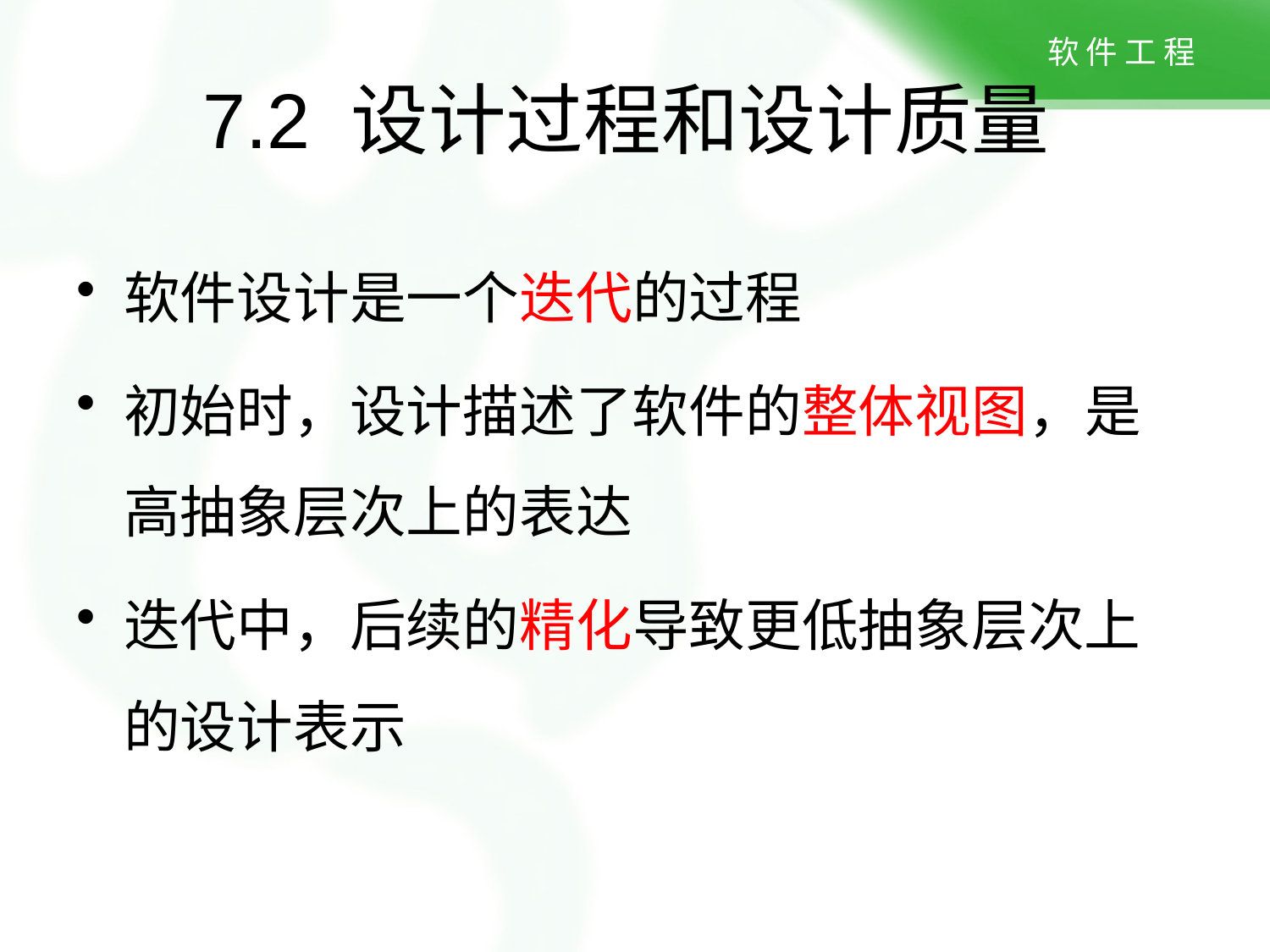

7.2 设计过程和设计质量
软件设计是一个迭代的过程
初始时，设计描述了软件的整体视图，是高抽象层次上的表达
迭代中，后续的精化导致更低抽象层次上的设计表示